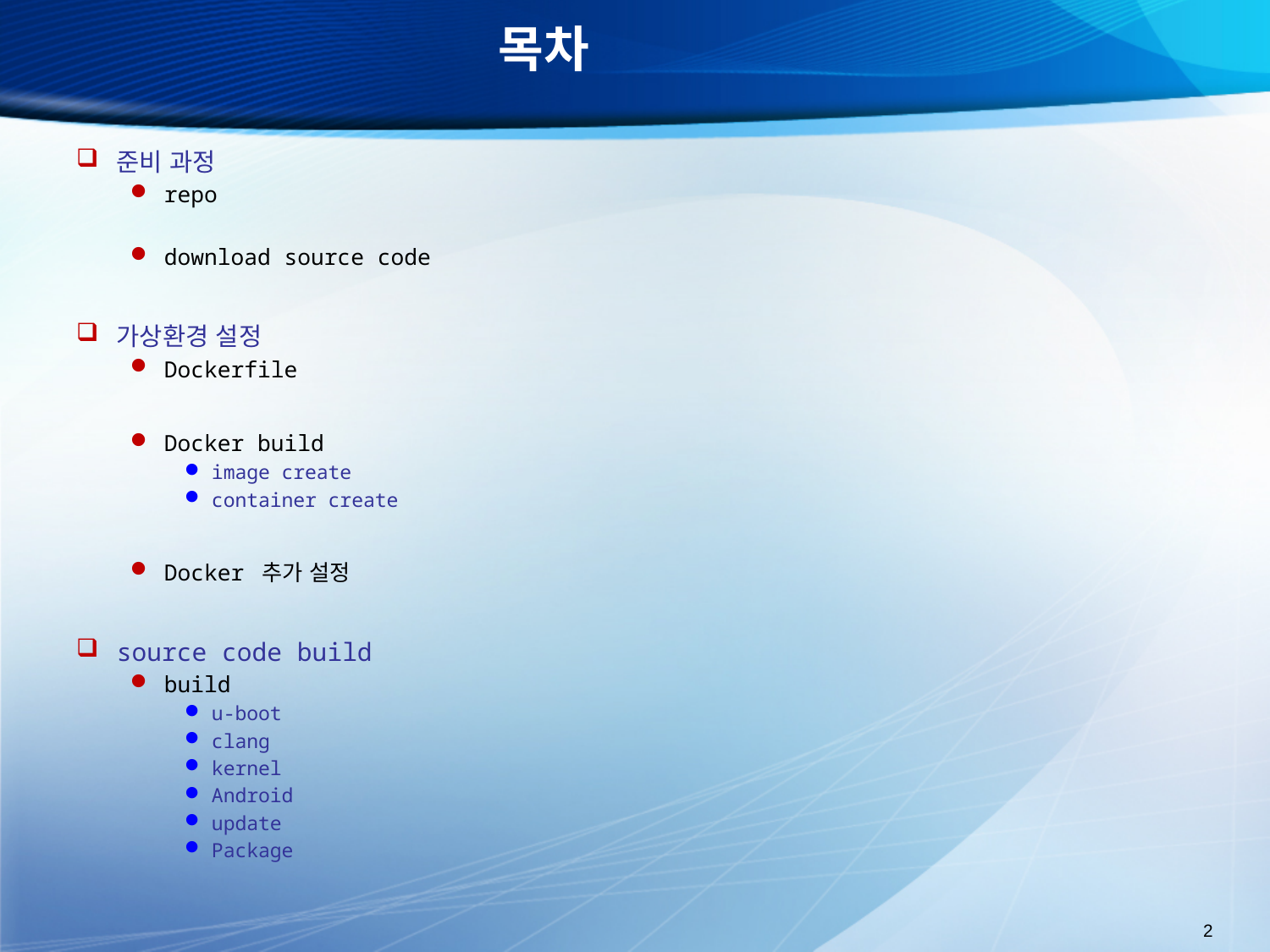

# 목차
준비 과정
repo

download source code

가상환경 설정
Dockerfile

Docker build
image create
container create

Docker 추가 설정

source code build
build
u-boot
clang
kernel
Android
update
Package